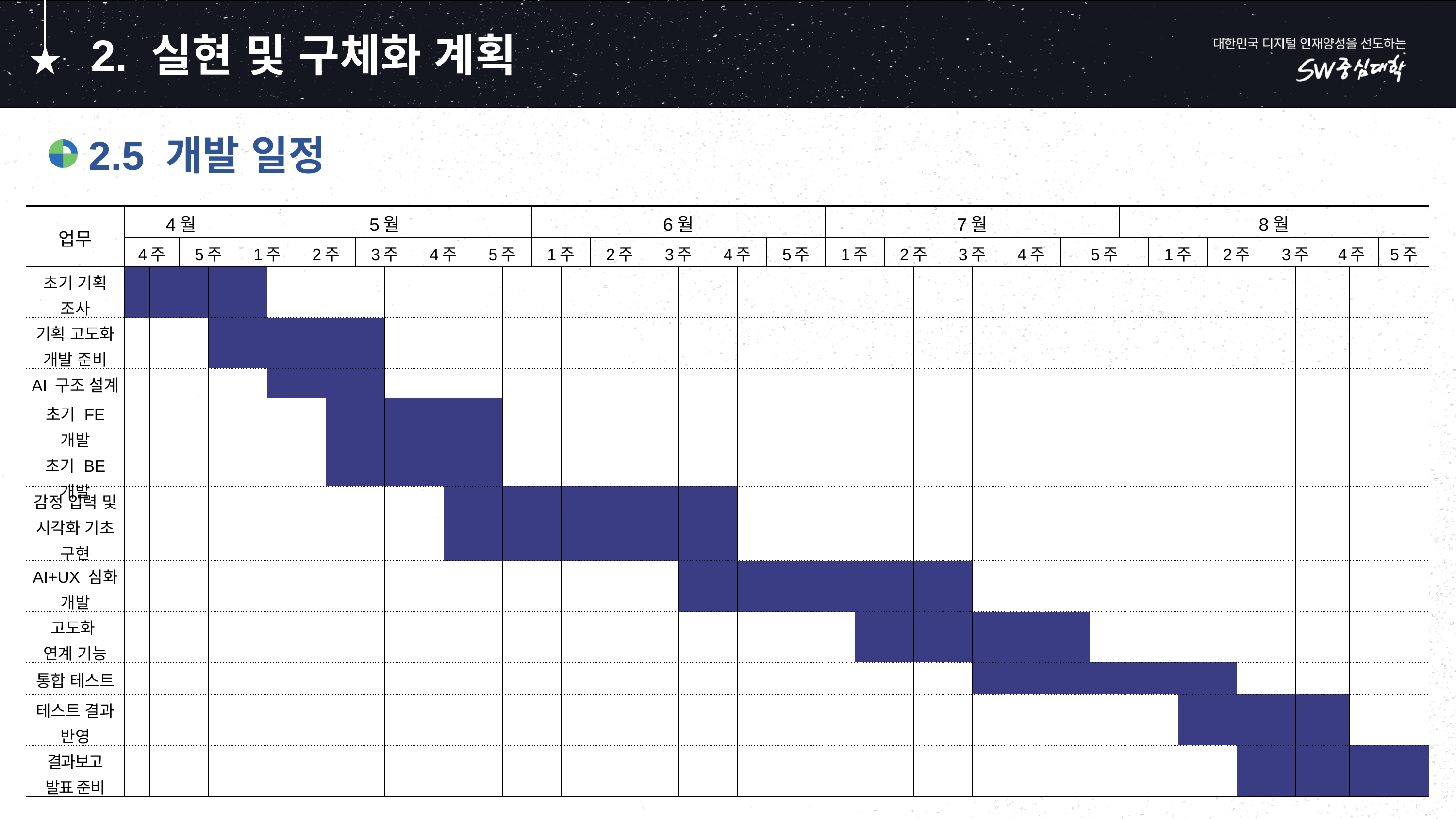

# 2. 실현 및 구체화 계획
 2.5 개발 일정
| 업무 | 4월 |  |  |  | 5월 |  |  |  |  |  |  |  |  |  | 6월 |  |  |  |  |  |  |  |  |  | 7월 |  |  |  |  |  |  |  |  |  | 8월 |  |  |  |  |  |  |  |  |  |
| --- | --- | --- | --- | --- | --- | --- | --- | --- | --- | --- | --- | --- | --- | --- | --- | --- | --- | --- | --- | --- | --- | --- | --- | --- | --- | --- | --- | --- | --- | --- | --- | --- | --- | --- | --- | --- | --- | --- | --- | --- | --- | --- | --- | --- |
|  | 4주 |  | 5주 |  | 1주 |  | 2주 |  | 3주 |  | 4주 |  | 5주 |  | 1주 |  | 2주 |  | 3주 |  | 4주 |  | 5주 |  | 1주 |  | 2주 |  | 3주 |  | 4주 |  | 5주 |  |  | 1주 |  | 2주 |  | 3주 |  | 4주 |  | 5주 |
| 초기 기획 조사 |  |  |  |  |  |  |  |  |  |  |  |  |  |  |  |  |  |  |  |  |  |  |  |  |  |  |  |  |  |  |  |  |  |  |  |  |  |  |  |  |  |  |  |  |
| 기획 고도화 개발 준비 |  |  |  |  |  |  |  |  |  |  |  |  |  |  |  |  |  |  |  |  |  |  |  |  |  |  |  |  |  |  |  |  |  |  |  |  |  |  |  |  |  |  |  |  |
| AI 구조 설계 |  |  |  |  |  |  |  |  |  |  |  |  |  |  |  |  |  |  |  |  |  |  |  |  |  |  |  |  |  |  |  |  |  |  |  |  |  |  |  |  |  |  |  |  |
| 초기 FE 개발 초기 BE 개발 |  |  |  |  |  |  |  |  |  |  |  |  |  |  |  |  |  |  |  |  |  |  |  |  |  |  |  |  |  |  |  |  |  |  |  |  |  |  |  |  |  |  |  |  |
| 감정 입력 및 시각화 기초 구현 |  |  |  |  |  |  |  |  |  |  |  |  |  |  |  |  |  |  |  |  |  |  |  |  |  |  |  |  |  |  |  |  |  |  |  |  |  |  |  |  |  |  |  |  |
| AI+UX 심화 개발 |  |  |  |  |  |  |  |  |  |  |  |  |  |  |  |  |  |  |  |  |  |  |  |  |  |  |  |  |  |  |  |  |  |  |  |  |  |  |  |  |  |  |  |  |
| 고도화 연계 기능 |  |  |  |  |  |  |  |  |  |  |  |  |  |  |  |  |  |  |  |  |  |  |  |  |  |  |  |  |  |  |  |  |  |  |  |  |  |  |  |  |  |  |  |  |
| 통합 테스트 |  |  |  |  |  |  |  |  |  |  |  |  |  |  |  |  |  |  |  |  |  |  |  |  |  |  |  |  |  |  |  |  |  |  |  |  |  |  |  |  |  |  |  |  |
| 테스트 결과 반영 |  |  |  |  |  |  |  |  |  |  |  |  |  |  |  |  |  |  |  |  |  |  |  |  |  |  |  |  |  |  |  |  |  |  |  |  |  |  |  |  |  |  |  |  |
| 결과보고 발표 준비 |  |  |  |  |  |  |  |  |  |  |  |  |  |  |  |  |  |  |  |  |  |  |  |  |  |  |  |  |  |  |  |  |  |  |  |  |  |  |  |  |  |  |  |  |